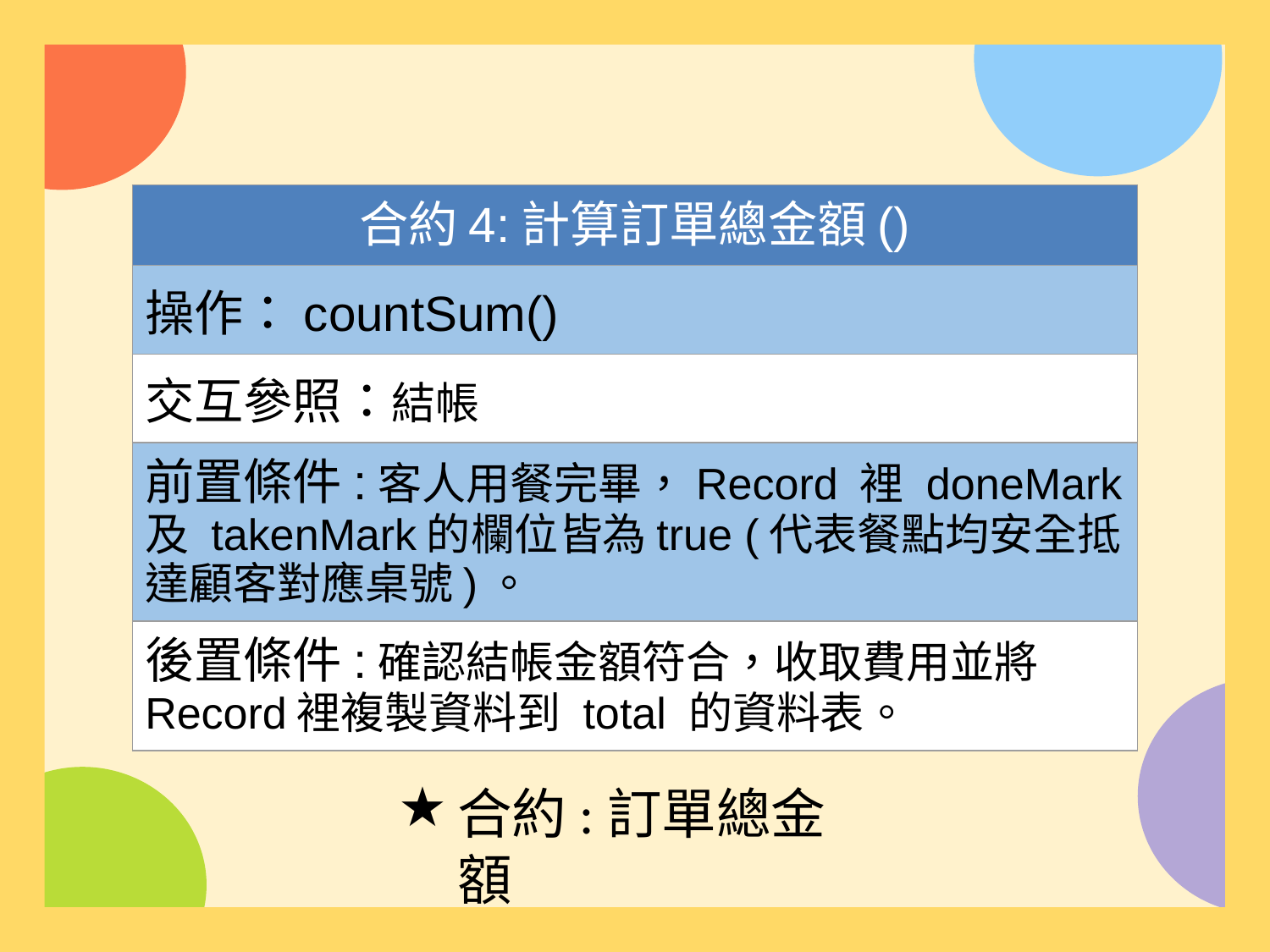

| 合約4:計算訂單總金額() |
| --- |
| 操作：countSum() |
| 交互參照：結帳 |
| 前置條件:客人用餐完畢，Record 裡 doneMark 及 takenMark的欄位皆為true (代表餐點均安全抵達顧客對應桌號)。 |
| 後置條件:確認結帳金額符合，收取費用並將Record裡複製資料到 total 的資料表。 |

合約:訂單總金額